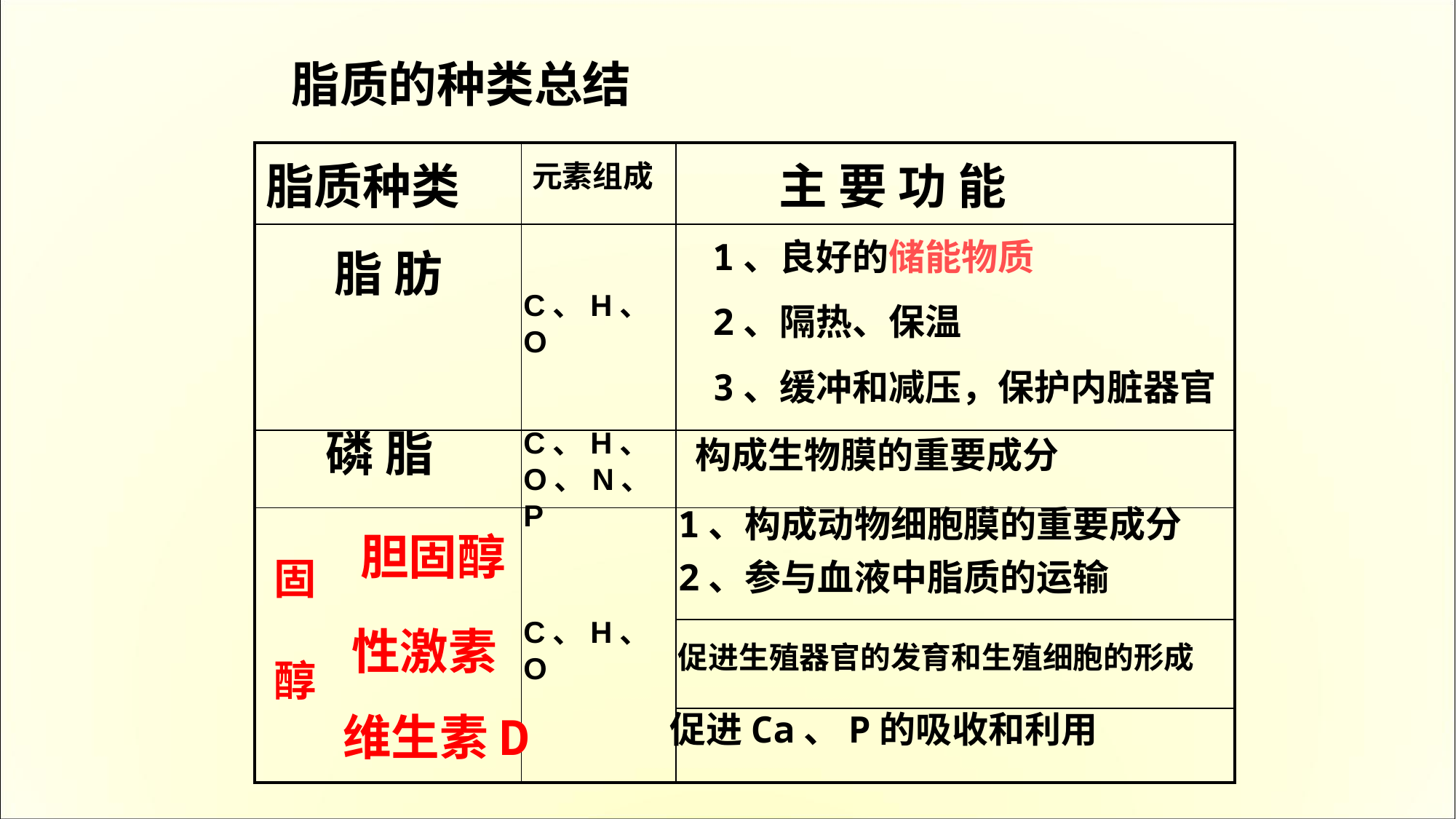

脂质的种类总结
| 脂质种类 |  | 主 要 功 能 |
| --- | --- | --- |
|  |  |  |
|  |  |  |
|  |  |  |
|  |  |  |
|  |  |  |
元素组成
1、良好的储能物质
脂 肪

2、隔热、保温
3、缓冲和减压，保护内脏器官
C、H、O

磷 脂
C、H、O、N、P
构成生物膜的重要成分
1、构成动物细胞膜的重要成分
2、参与血液中脂质的运输
胆固醇
固

醇
C、H、O
性激素
促进生殖器官的发育和生殖细胞的形成
维生素D
促进Ca、P的吸收和利用